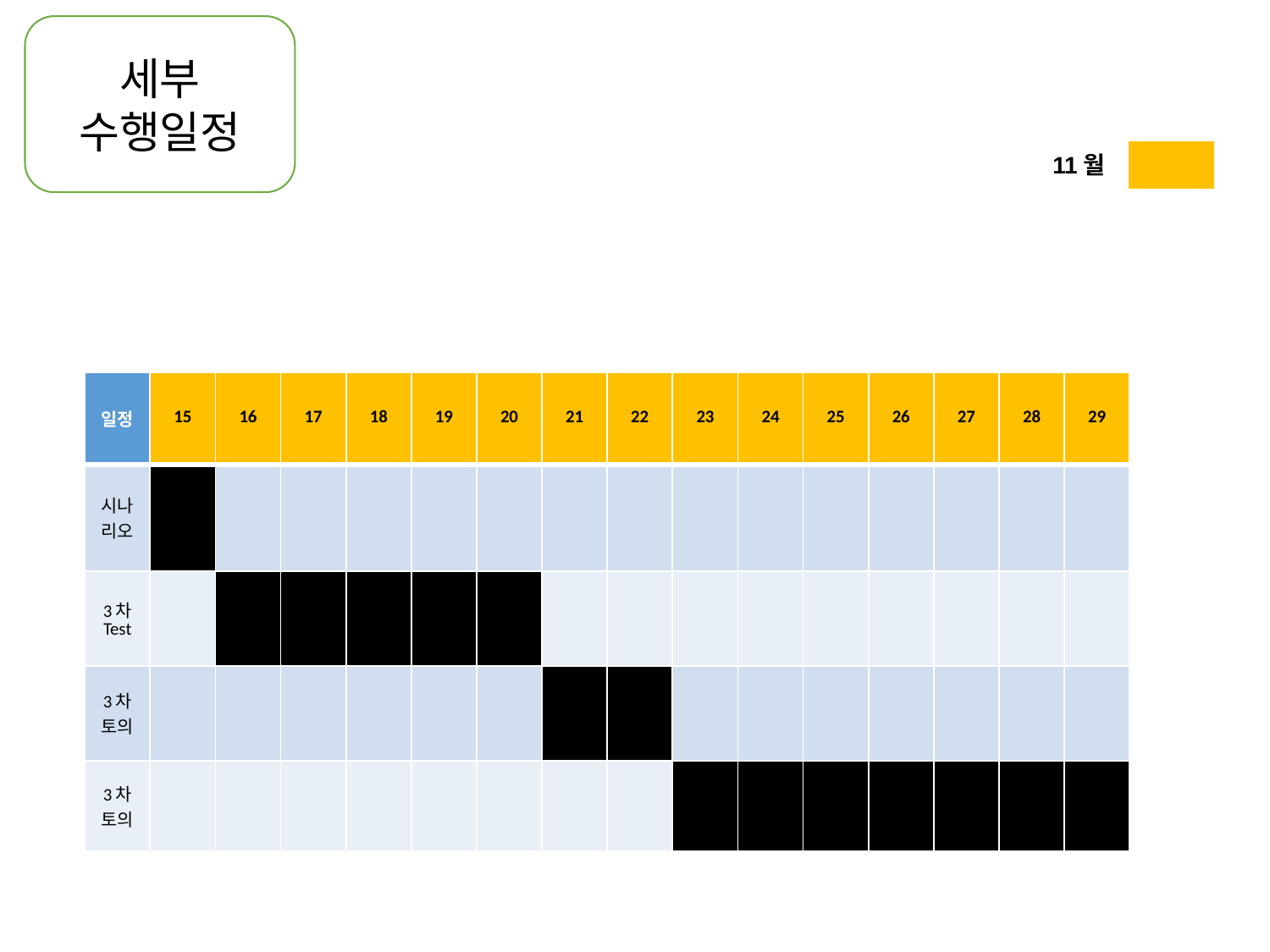

세부
수행일정
| 11월 |  |
| --- | --- |
| 일정 | 15 | 16 | 17 | 18 | 19 | 20 | 21 | 22 | 23 | 24 | 25 | 26 | 27 | 28 | 29 |
| --- | --- | --- | --- | --- | --- | --- | --- | --- | --- | --- | --- | --- | --- | --- | --- |
| 시나리오 |  |  |  |  |  |  |  |  |  |  |  |  |  |  |  |
| 3차 Test |  |  |  |  |  |  |  |  |  |  |  |  |  |  |  |
| 3차 토의 |  |  |  |  |  |  |  |  |  |  |  |  |  |  |  |
| 3차 토의 |  |  |  |  |  |  |  |  |  |  |  |  |  |  |  |